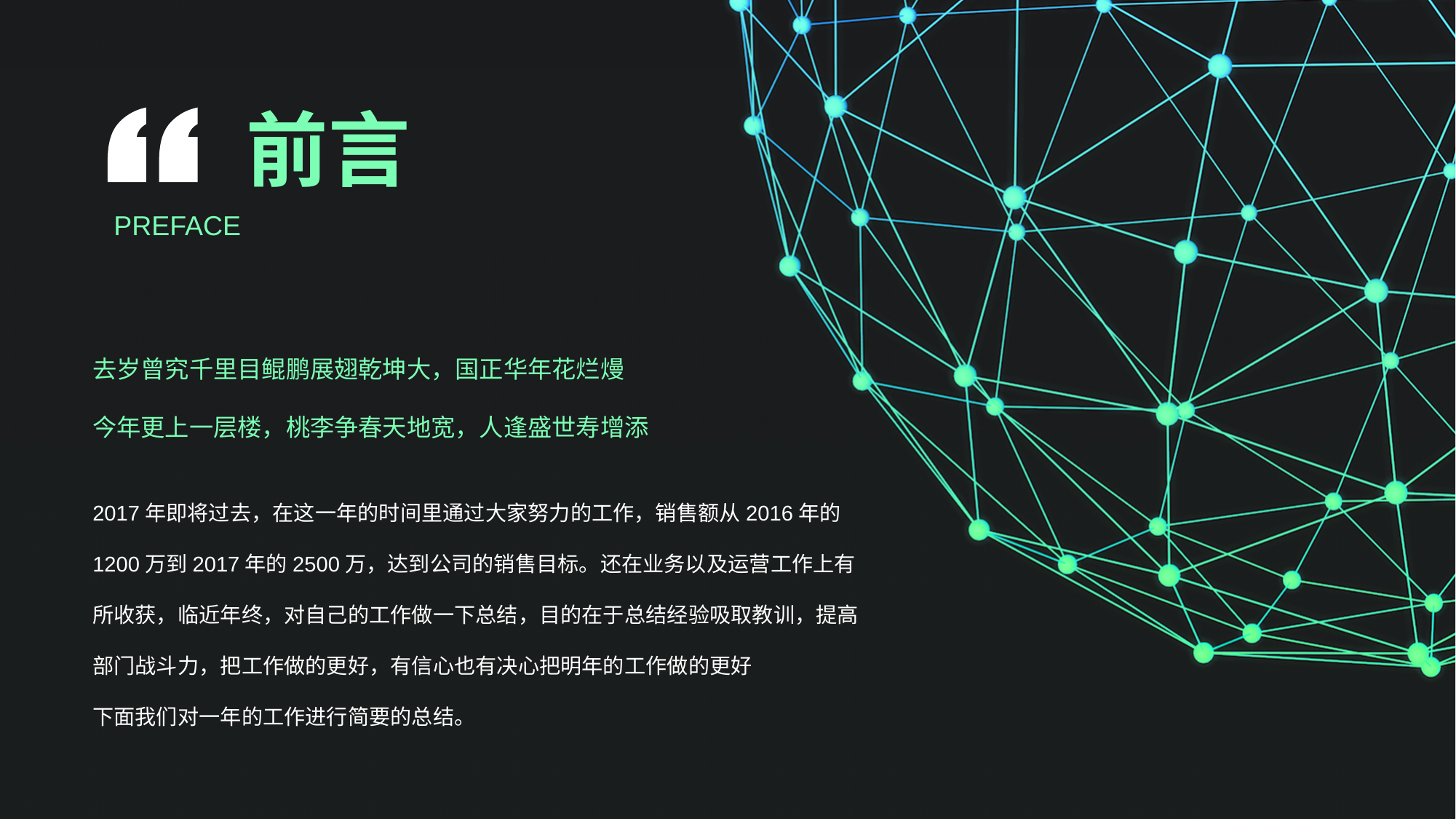

前言

PREFACE
去岁曾究千里目鲲鹏展翅乾坤大，国正华年花烂熳
今年更上一层楼，桃李争春天地宽，人逢盛世寿增添

2017年即将过去，在这一年的时间里通过大家努力的工作，销售额从2016年的
1200万到2017年的2500万，达到公司的销售目标。还在业务以及运营工作上有
所收获，临近年终，对自己的工作做一下总结，目的在于总结经验吸取教训，提高
部门战斗力，把工作做的更好，有信心也有决心把明年的工作做的更好
下面我们对一年的工作进行简要的总结。